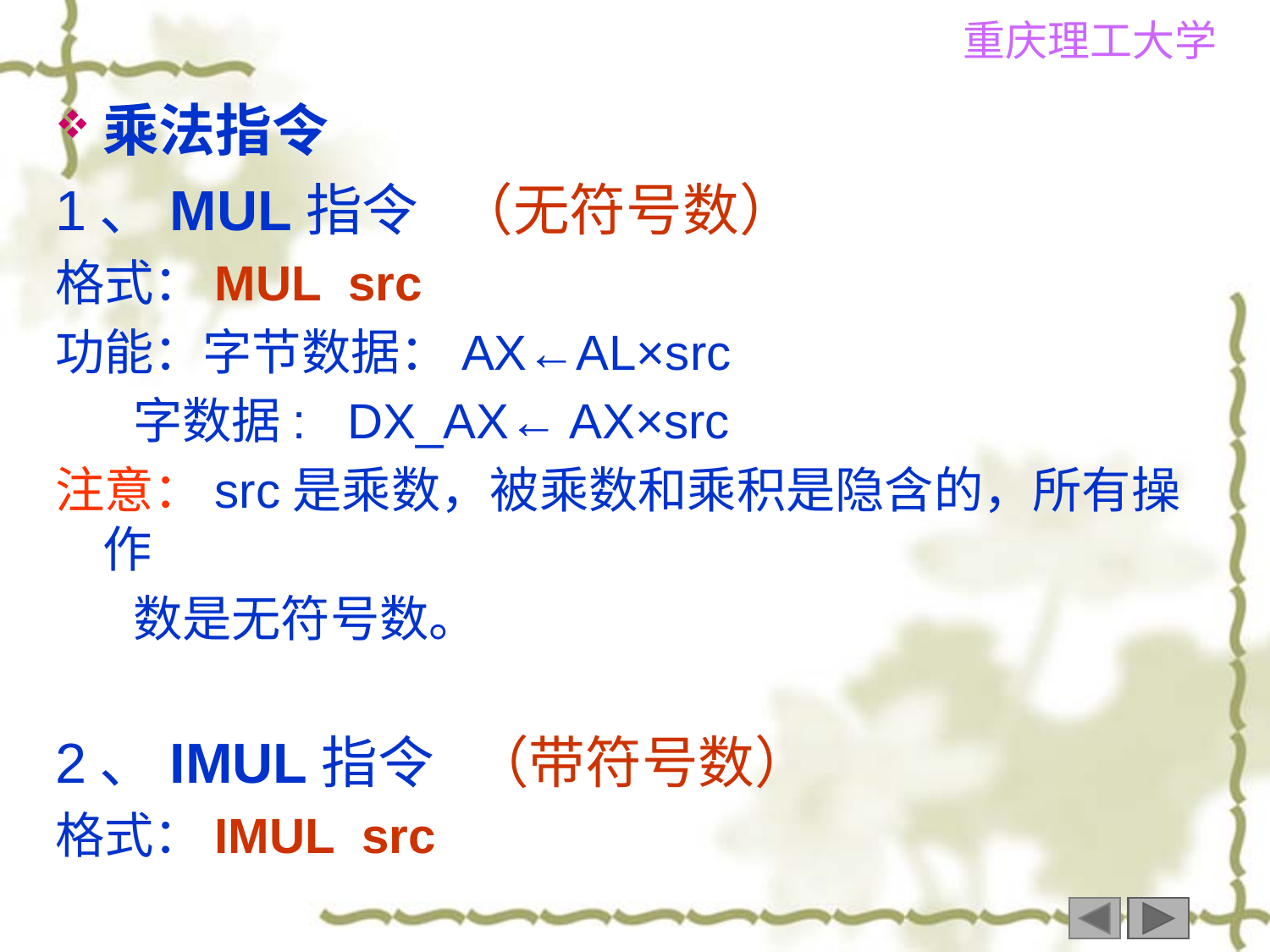

乘法指令
1、MUL指令   （无符号数）
格式：MUL  src
功能：字节数据：AX←AL×src
      字数据:   DX_AX← AX×src
注意：src是乘数，被乘数和乘积是隐含的，所有操作
      数是无符号数。

2、IMUL指令   （带符号数）
格式：IMUL  src